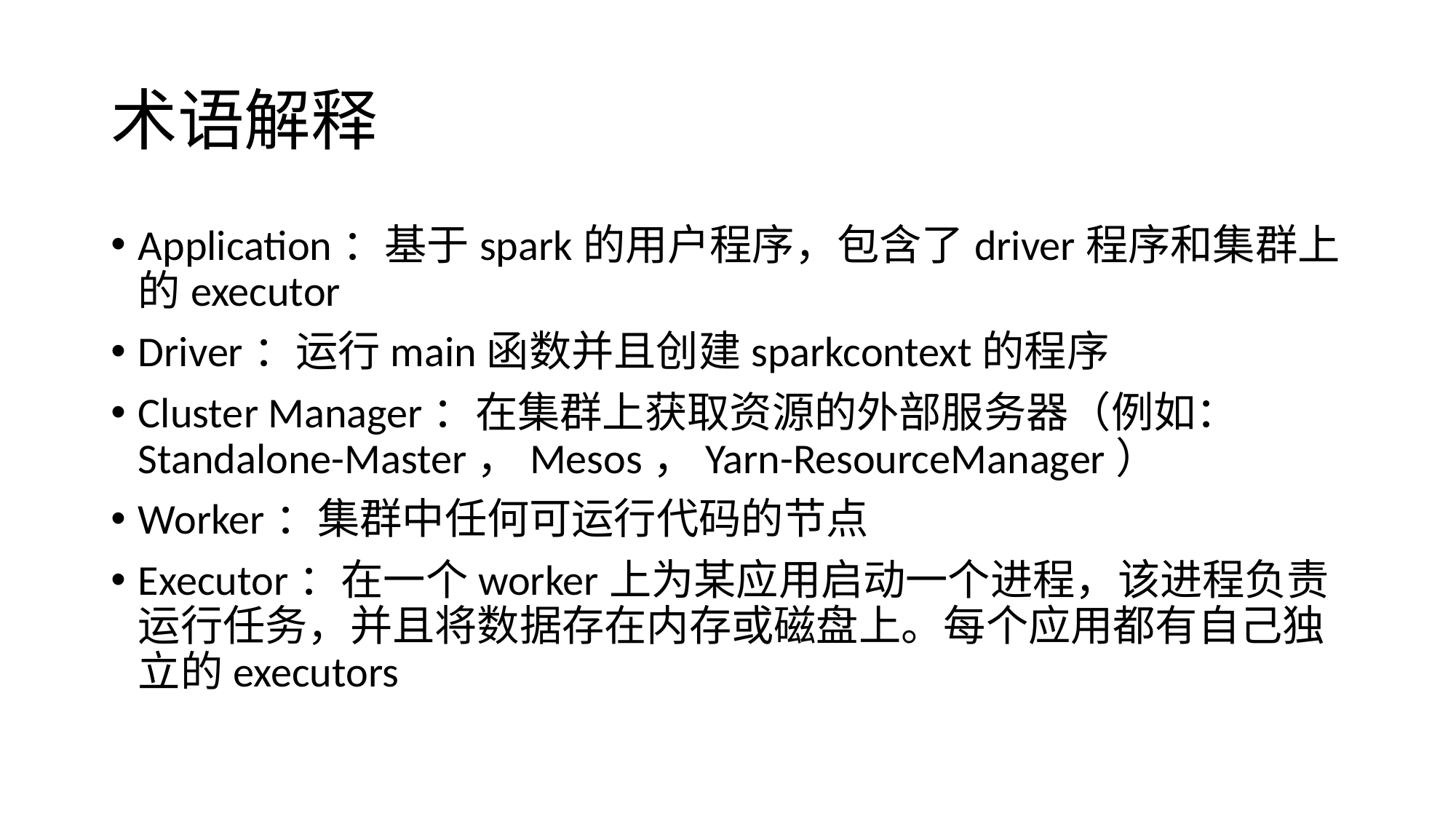

# 术语解释
Application：基于spark的用户程序，包含了driver程序和集群上的executor
Driver：运行main函数并且创建sparkcontext的程序
Cluster Manager：在集群上获取资源的外部服务器（例如：Standalone-Master，Mesos，Yarn-ResourceManager）
Worker：集群中任何可运行代码的节点
Executor：在一个worker上为某应用启动一个进程，该进程负责运行任务，并且将数据存在内存或磁盘上。每个应用都有自己独立的executors